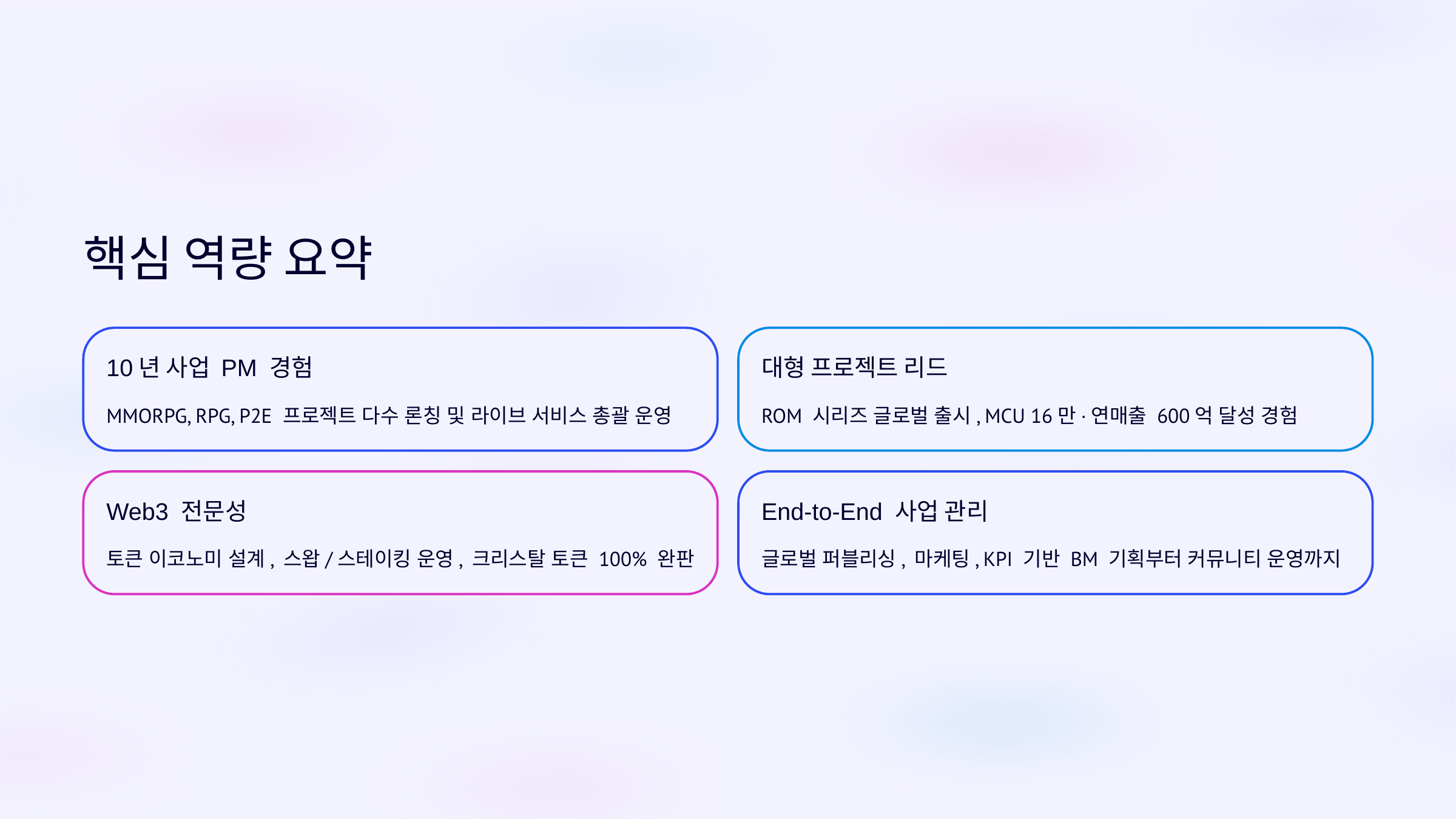

핵심 역량 요약

10년 사업 PM 경험
대형 프로젝트 리드
MMORPG, RPG, P2E 프로젝트 다수 론칭 및 라이브 서비스 총괄 운영
ROM 시리즈 글로벌 출시, MCU 16만·연매출 600억 달성 경험

Web3 전문성
End-to-End 사업 관리
토큰 이코노미 설계, 스왑/스테이킹 운영, 크리스탈 토큰 100% 완판
글로벌 퍼블리싱, 마케팅, KPI 기반 BM 기획부터 커뮤니티 운영까지